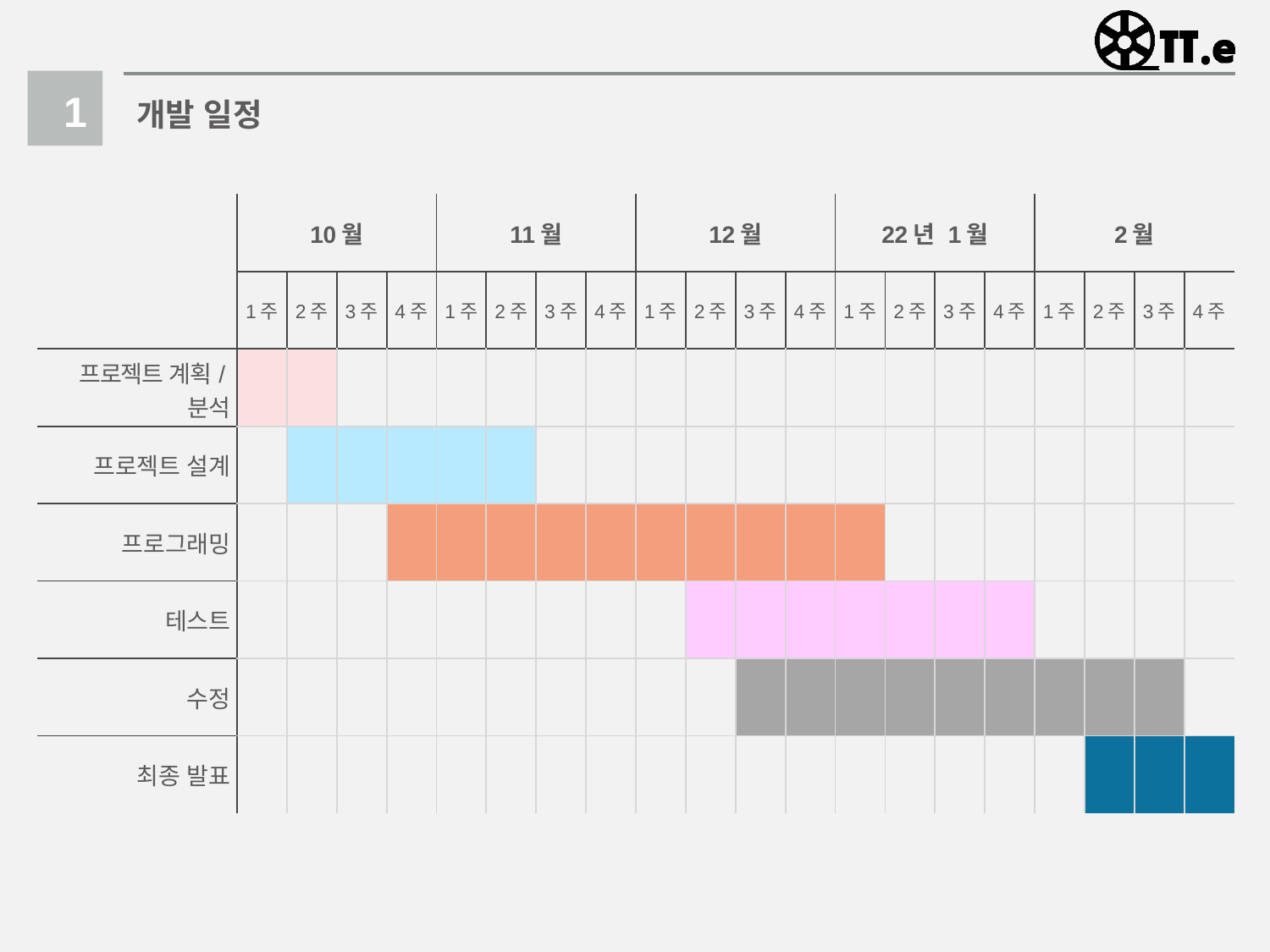

1
개발 일정

|  | 10월 |  |  |  | 11월 |  |  |  | 12월 |  |  |  | 22년 1월 |  |  |  | 2월 |  |  |  |
| --- | --- | --- | --- | --- | --- | --- | --- | --- | --- | --- | --- | --- | --- | --- | --- | --- | --- | --- | --- | --- |
| ㄴ | 1주 | 2주 | 3주 | 4주 | 1주 | 2주 | 3주 | 4주 | 1주 | 2주 | 3주 | 4주 | 1주 | 2주 | 3주 | 4주 | 1주 | 2주 | 3주 | 4주 |
| 프로젝트 계획/분석 |  |  |  |  |  |  |  |  |  |  |  |  |  |  |  |  |  |  |  |  |
| 프로젝트 설계 |  |  |  |  |  |  |  |  |  |  |  |  |  |  |  |  |  |  |  |  |
| 프로그래밍 |  |  |  |  |  |  |  |  |  |  |  |  |  |  |  |  |  |  |  |  |
| 테스트 |  |  |  |  |  |  |  |  |  |  |  |  |  |  |  |  |  |  |  |  |
| 수정 |  |  |  |  |  |  |  |  |  |  |  |  |  |  |  |  |  |  |  |  |
| 최종 발표 |  |  |  |  |  |  |  |  |  |  |  |  |  |  |  |  |  |  |  |  |